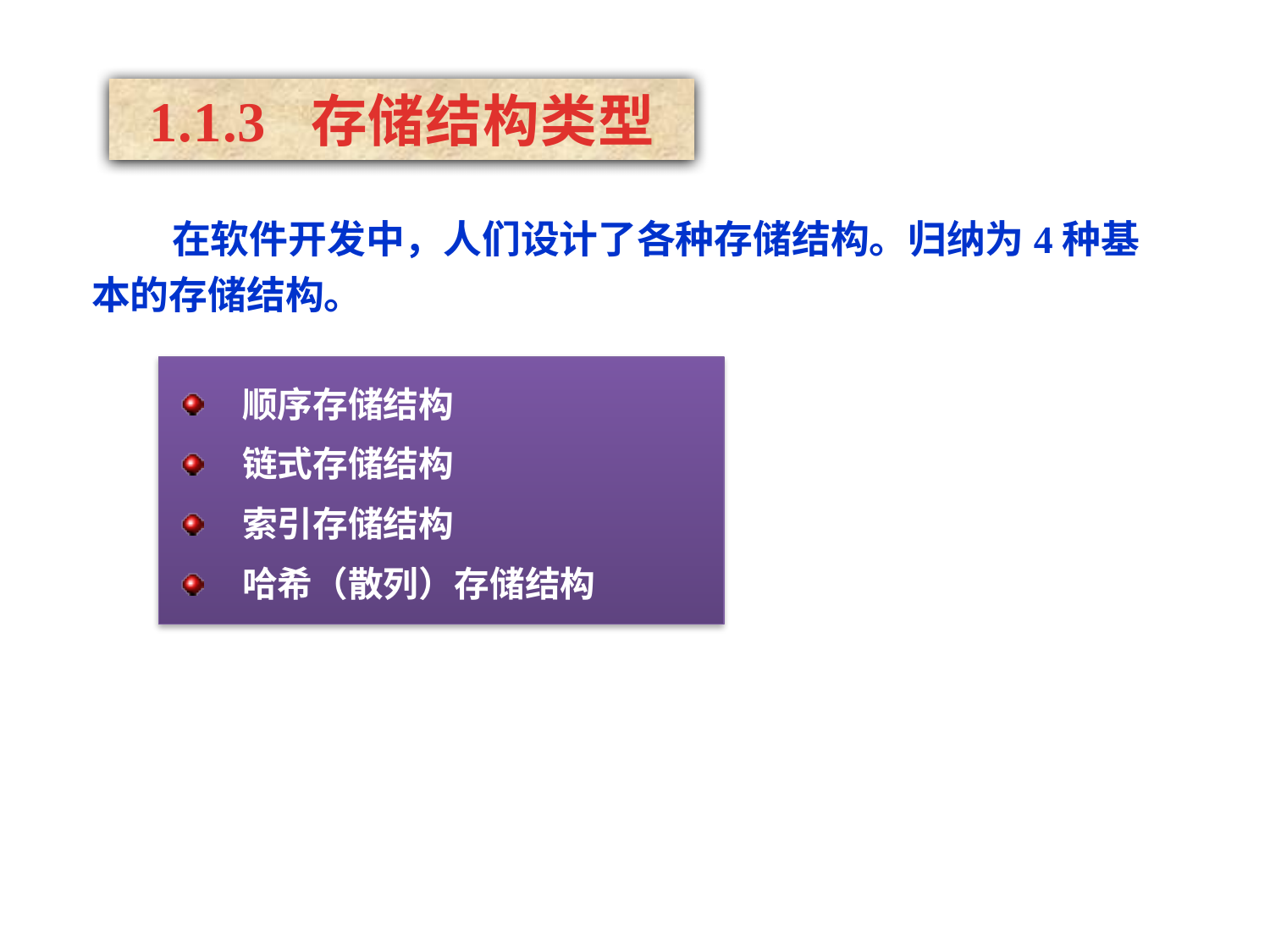

1.1.3  存储结构类型
        在软件开发中，人们设计了各种存储结构。归纳为4种基本的存储结构。
顺序存储结构
链式存储结构
索引存储结构
哈希（散列）存储结构